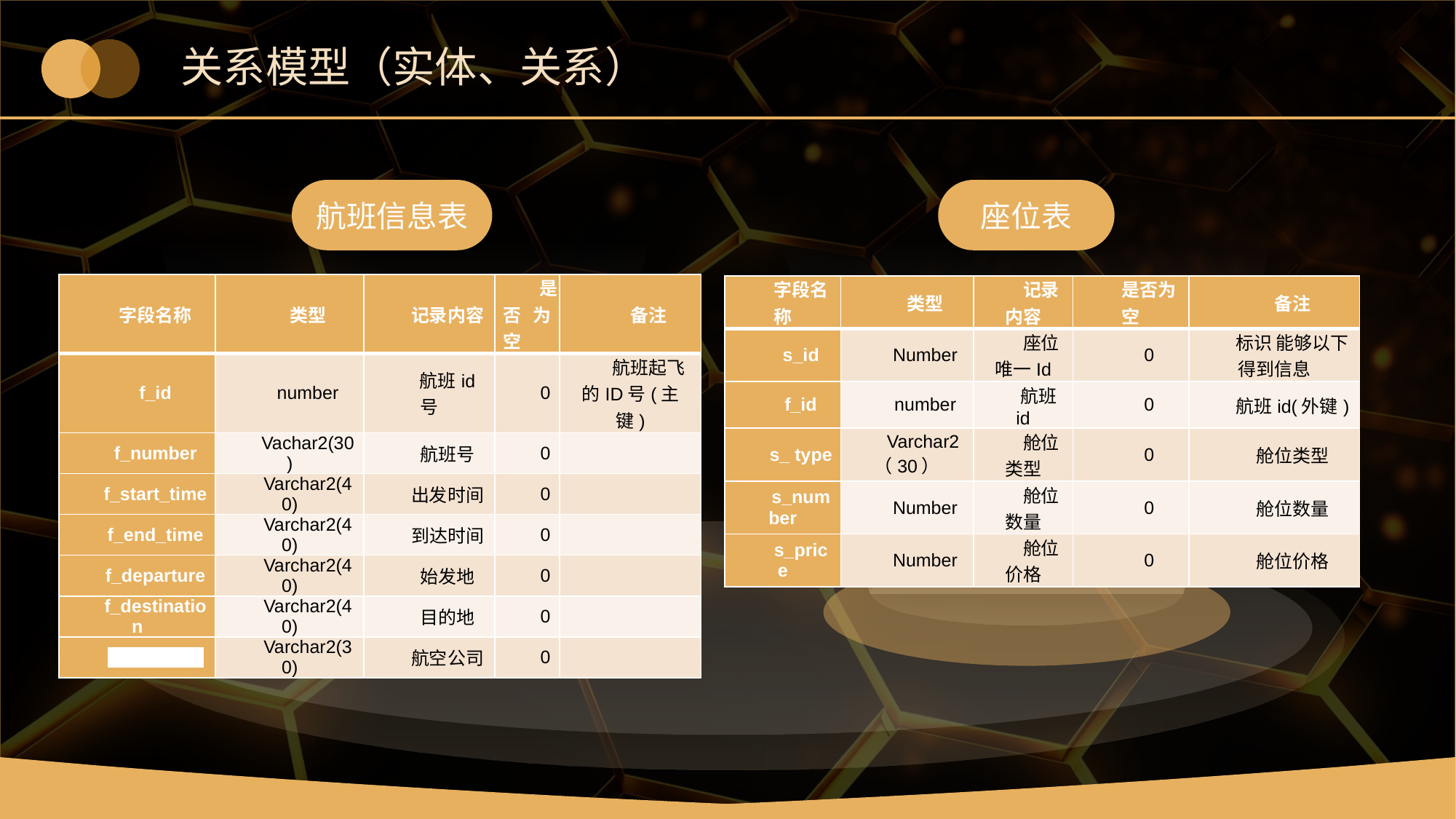

# 关系模型（实体、关系）
航班信息表

座位表

| 字段名称 | 类型 | 记录内容 | 是否为空 | 备注 |
| --- | --- | --- | --- | --- |
| f\_id | number | 航班id 号 | 0 | 航班起飞的ID号(主键) |
| f\_number | Vachar2(30) | 航班号 | 0 |  |
| f\_start\_time | Varchar2(40) | 出发时间 | 0 |  |
| f\_end\_time | Varchar2(40) | 到达时间 | 0 |  |
| f\_departure | Varchar2(40) | 始发地 | 0 |  |
| f\_destination | Varchar2(40) | 目的地 | 0 |  |
| f\_company | Varchar2(30) | 航空公司 | 0 |  |
| 字段名称 | 类型 | 记录内容 | 是否为空 | 备注 |
| --- | --- | --- | --- | --- |
| s\_id | Number | 座位唯一Id | 0 | 标识 能够以下得到信息 |
| f\_id | number | 航班id | 0 | 航班id(外键) |
| s\_ type | Varchar2（30） | 舱位类型 | 0 | 舱位类型 |
| s\_number | Number | 舱位数量 | 0 | 舱位数量 |
| s\_price | Number | 舱位价格 | 0 | 舱位价格 |